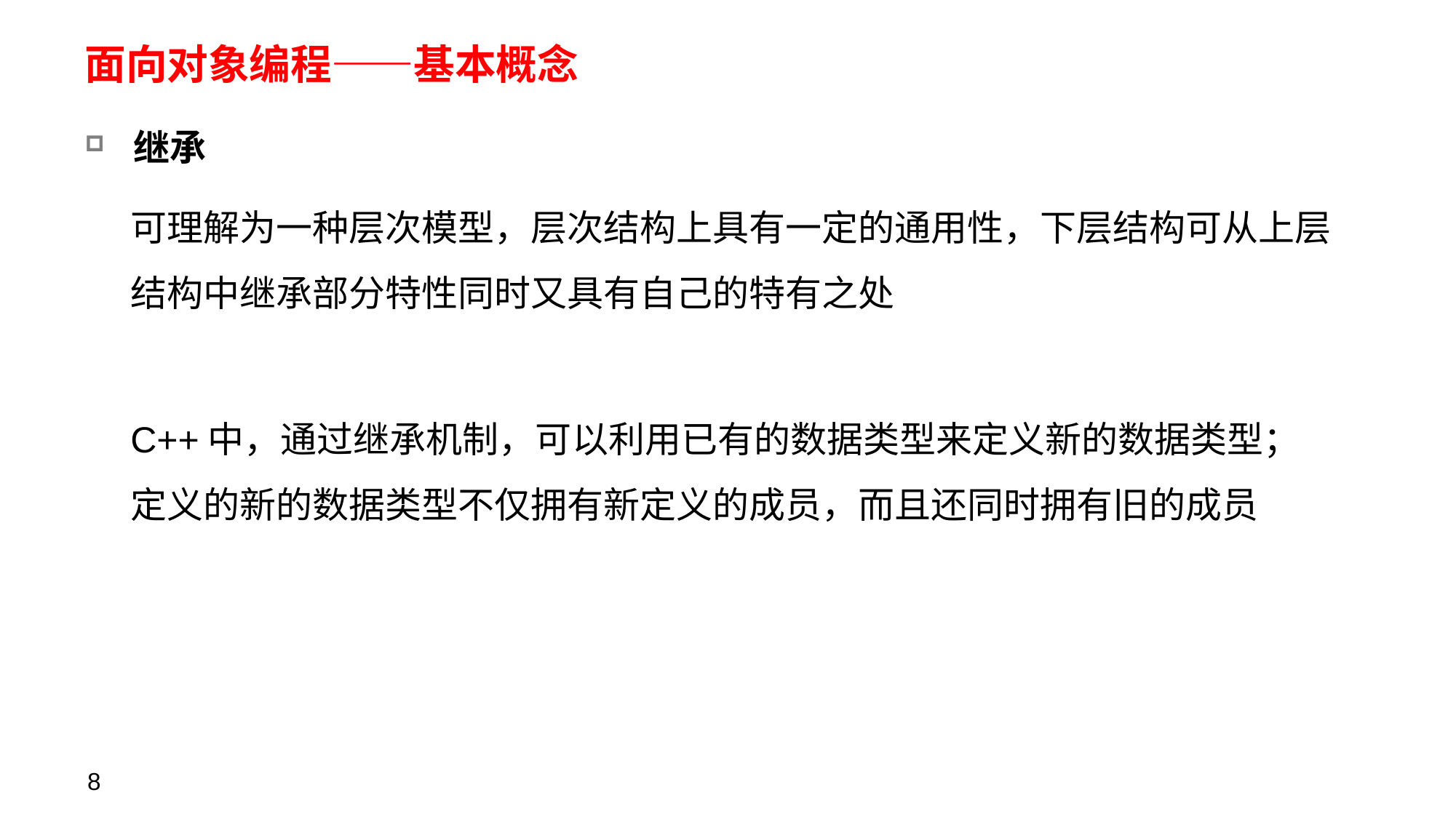

# 面向对象编程——基本概念
继承
可理解为一种层次模型，层次结构上具有一定的通用性，下层结构可从上层结构中继承部分特性同时又具有自己的特有之处
C++中，通过继承机制，可以利用已有的数据类型来定义新的数据类型；
定义的新的数据类型不仅拥有新定义的成员，而且还同时拥有旧的成员
8